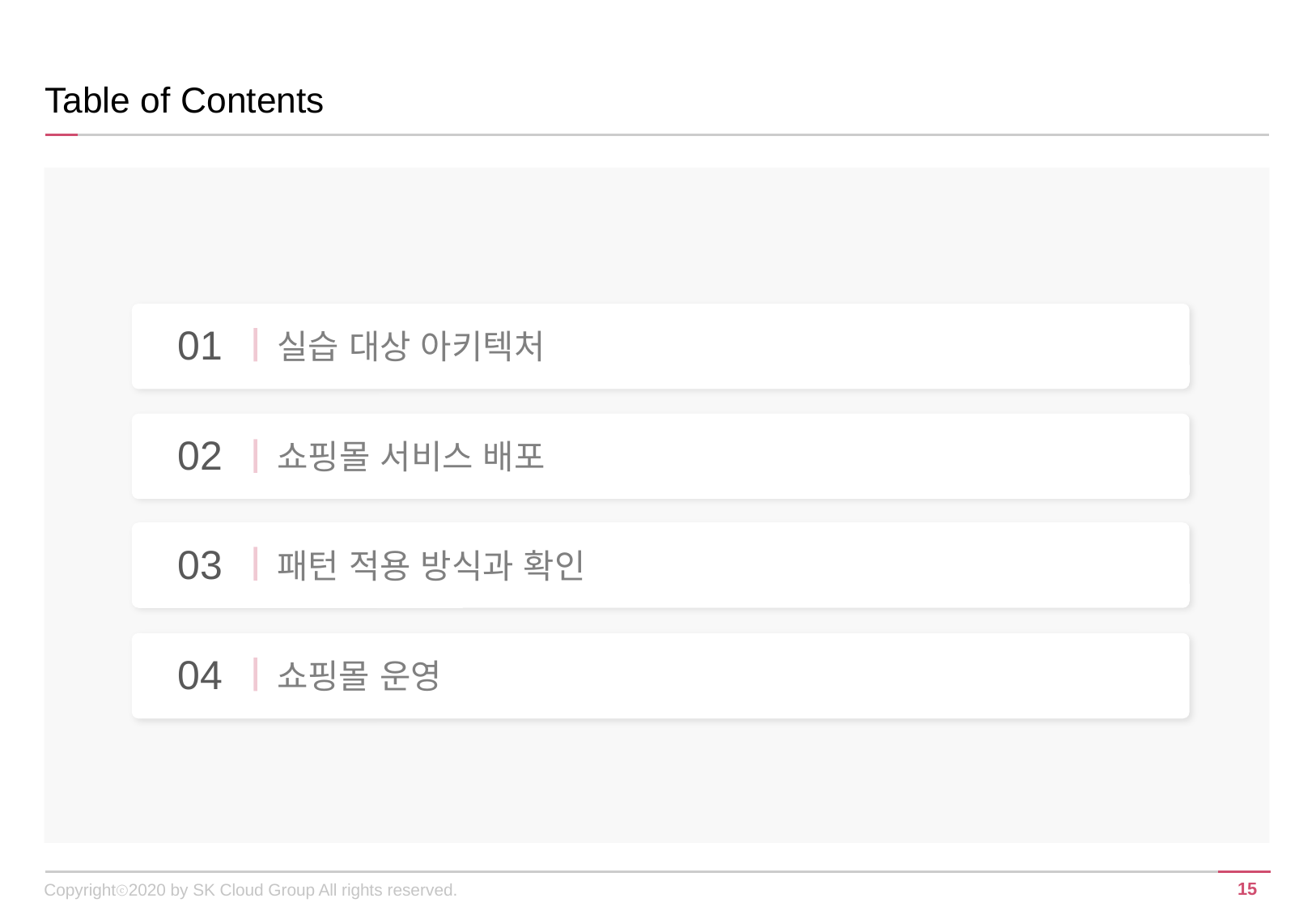

Table of Contents

01
실습 대상 아키텍처

02
쇼핑몰 서비스 배포

03
패턴 적용 방식과 확인

04
쇼핑몰 운영
Copyrightⓒ2020 by SK Cloud Group All rights reserved.